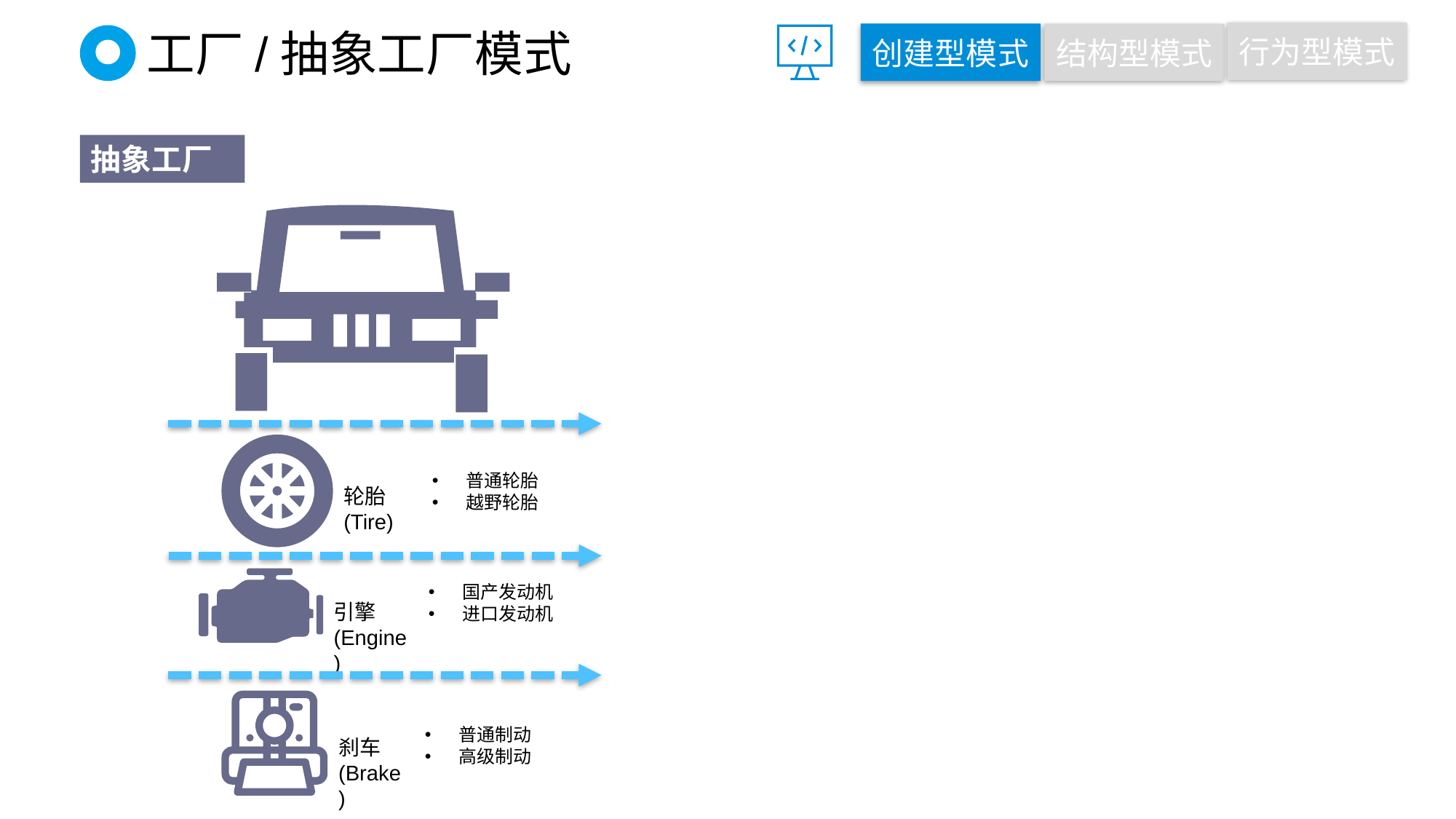

行为型模式
创建型模式
结构型模式

# 工厂/抽象工厂模式

抽象工厂

轮胎(Tire)
普通轮胎
越野轮胎

引擎(Engine)
国产发动机
进口发动机

刹车(Brake)
普通制动
高级制动